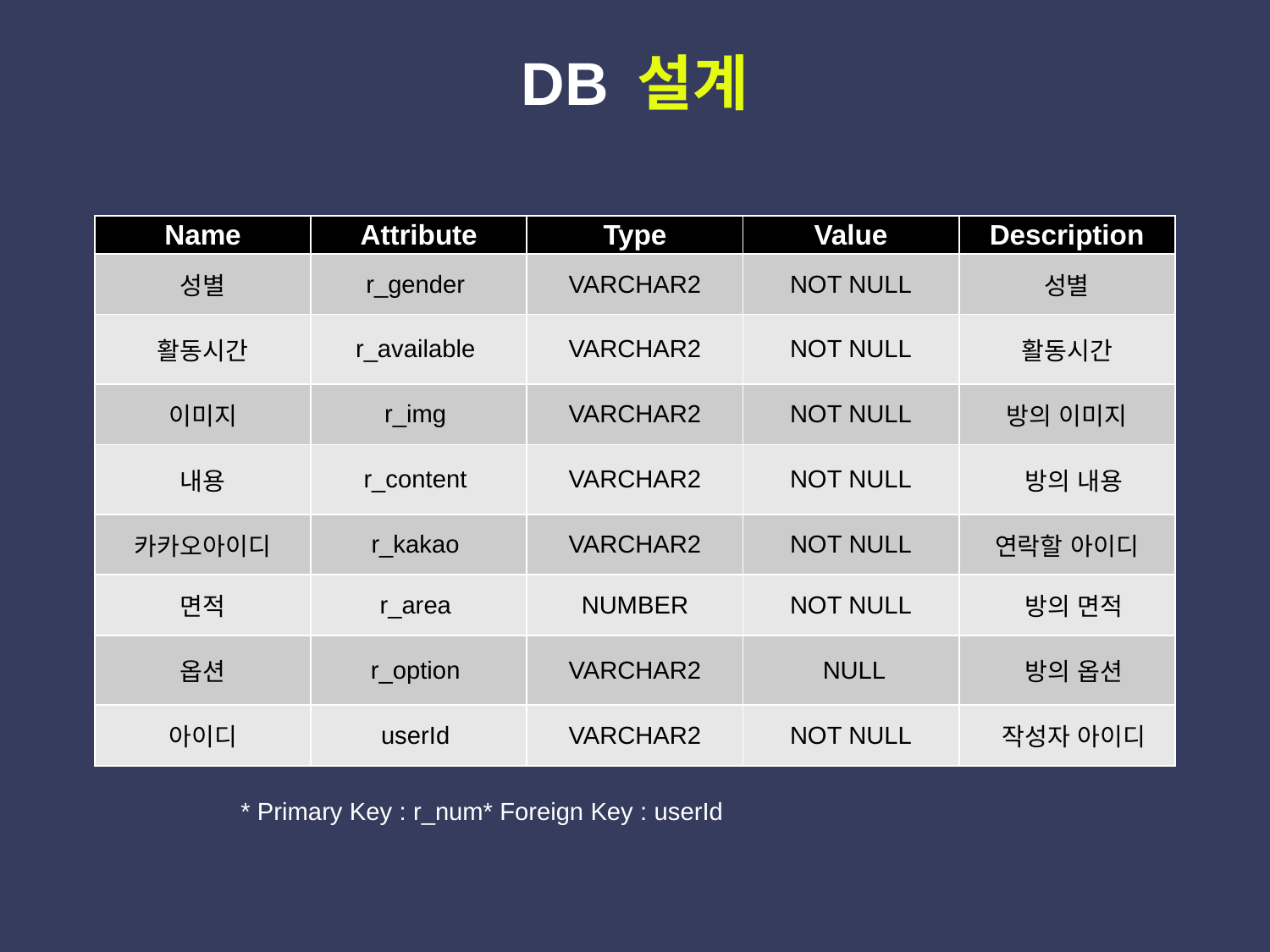

DB 설계
    Room Table : 방의 정보를 저장할 테이블
| Name | Attribute | Type | Value | Description |
| --- | --- | --- | --- | --- |
| 성별 | r\_gender | VARCHAR2 | NOT NULL | 성별 |
| 활동시간 | r\_available | VARCHAR2 | NOT NULL | 활동시간 |
| 이미지 | r\_img | VARCHAR2 | NOT NULL | 방의 이미지 |
| 내용 | r\_content | VARCHAR2 | NOT NULL | 방의 내용 |
| 카카오아이디 | r\_kakao | VARCHAR2 | NOT NULL | 연락할 아이디 |
| 면적 | r\_area | NUMBER | NOT NULL | 방의 면적 |
| 옵션 | r\_option | VARCHAR2 | NULL | 방의 옵션 |
| 아이디 | userId | VARCHAR2 | NOT NULL | 작성자 아이디 |
* Primary Key : r_num* Foreign Key : userId